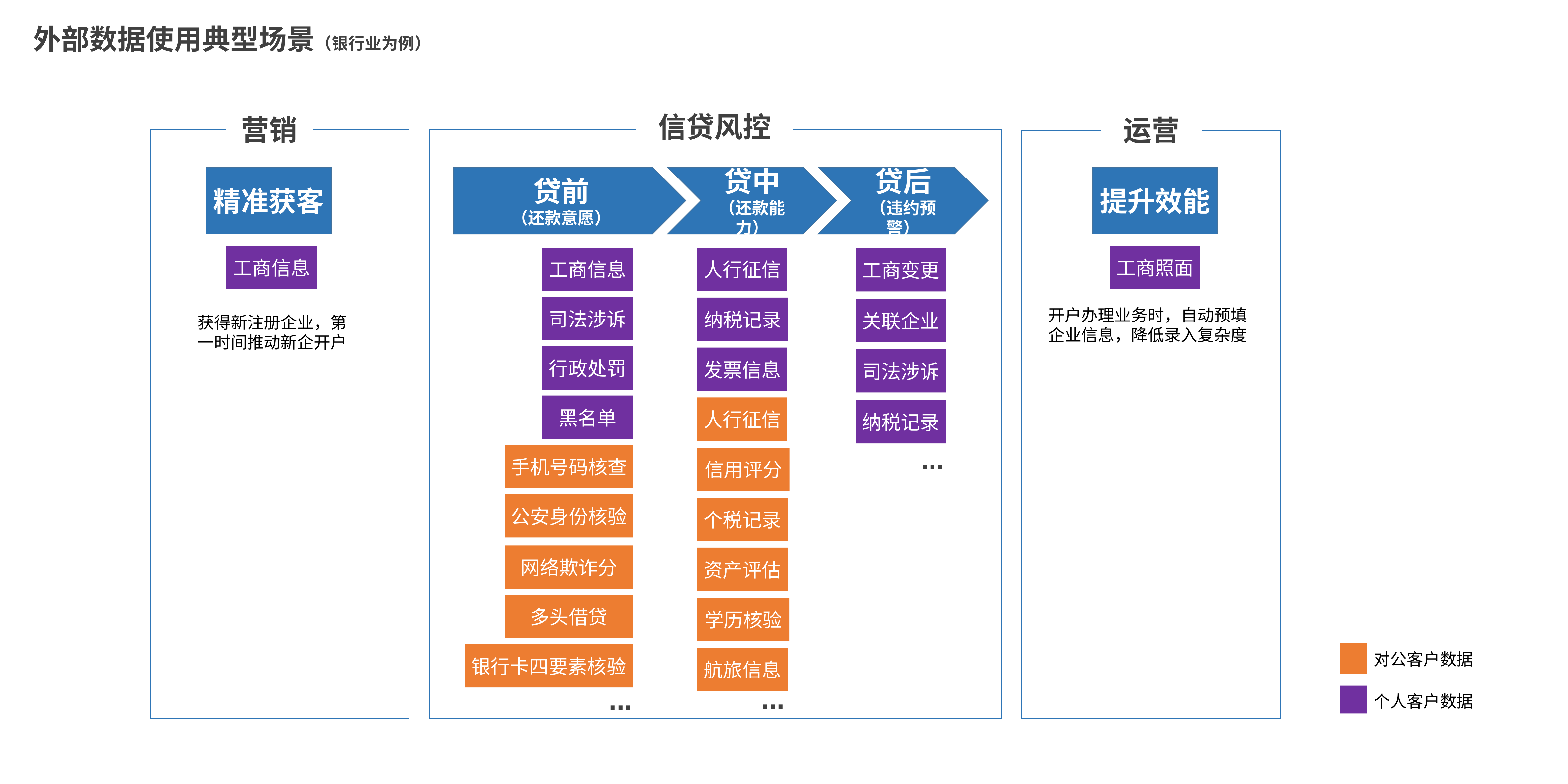

外部数据使用典型场景（银行业为例）
信贷风控

贷前
（还款意愿）
贷中
（还款能力）
贷后
（违约预警）
工商信息
人行征信
工商变更
司法涉诉
纳税记录
关联企业
行政处罚
发票信息
司法涉诉
黑名单
人行征信
纳税记录
...
手机号码核查
信用评分
公安身份核验
个税记录
网络欺诈分
资产评估
多头借贷
学历核验
银行卡四要素核验
航旅信息
...
...
营销
运营

提升效能
工商照面
开户办理业务时，自动预填企业信息，降低录入复杂度

精准获客
工商信息
获得新注册企业，第一时间推动新企开户

对公客户数据

个人客户数据